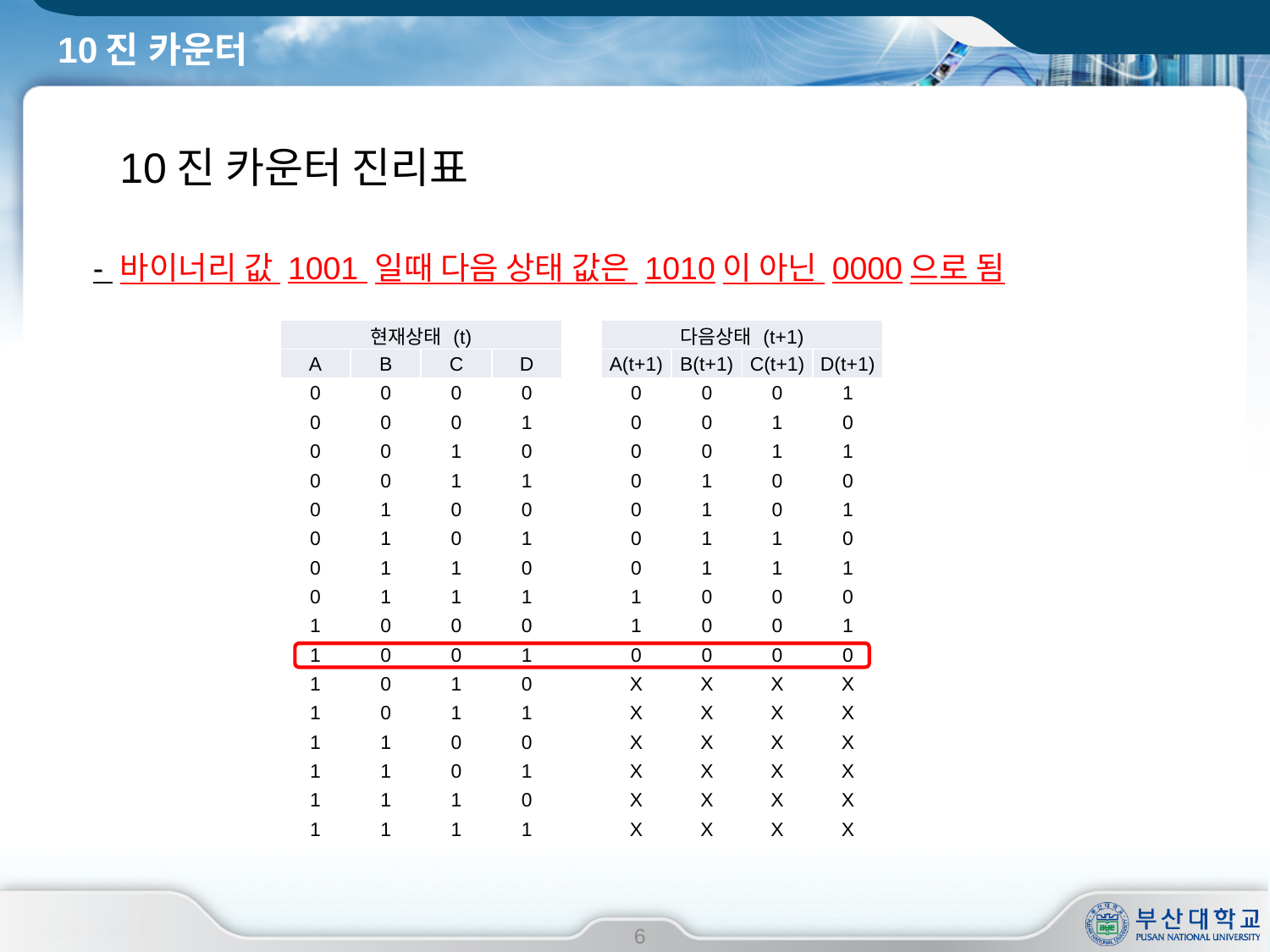

# 10진 카운터
10진 카운터 진리표
- 바이너리 값 1001 일때 다음 상태 값은 1010이 아닌 0000으로 됨
| 현재상태 (t) |  |  |  |  | 다음상태 (t+1) |  |  |  |
| --- | --- | --- | --- | --- | --- | --- | --- | --- |
| A | B | C | D |  | A(t+1) | B(t+1) | C(t+1) | D(t+1) |
| 0 | 0 | 0 | 0 |  | 0 | 0 | 0 | 1 |
| 0 | 0 | 0 | 1 |  | 0 | 0 | 1 | 0 |
| 0 | 0 | 1 | 0 |  | 0 | 0 | 1 | 1 |
| 0 | 0 | 1 | 1 |  | 0 | 1 | 0 | 0 |
| 0 | 1 | 0 | 0 |  | 0 | 1 | 0 | 1 |
| 0 | 1 | 0 | 1 |  | 0 | 1 | 1 | 0 |
| 0 | 1 | 1 | 0 |  | 0 | 1 | 1 | 1 |
| 0 | 1 | 1 | 1 |  | 1 | 0 | 0 | 0 |
| 1 | 0 | 0 | 0 |  | 1 | 0 | 0 | 1 |
| 1 | 0 | 0 | 1 |  | 0 | 0 | 0 | 0 |
| 1 | 0 | 1 | 0 |  | X | X | X | X |
| 1 | 0 | 1 | 1 |  | X | X | X | X |
| 1 | 1 | 0 | 0 |  | X | X | X | X |
| 1 | 1 | 0 | 1 |  | X | X | X | X |
| 1 | 1 | 1 | 0 |  | X | X | X | X |
| 1 | 1 | 1 | 1 |  | X | X | X | X |

6